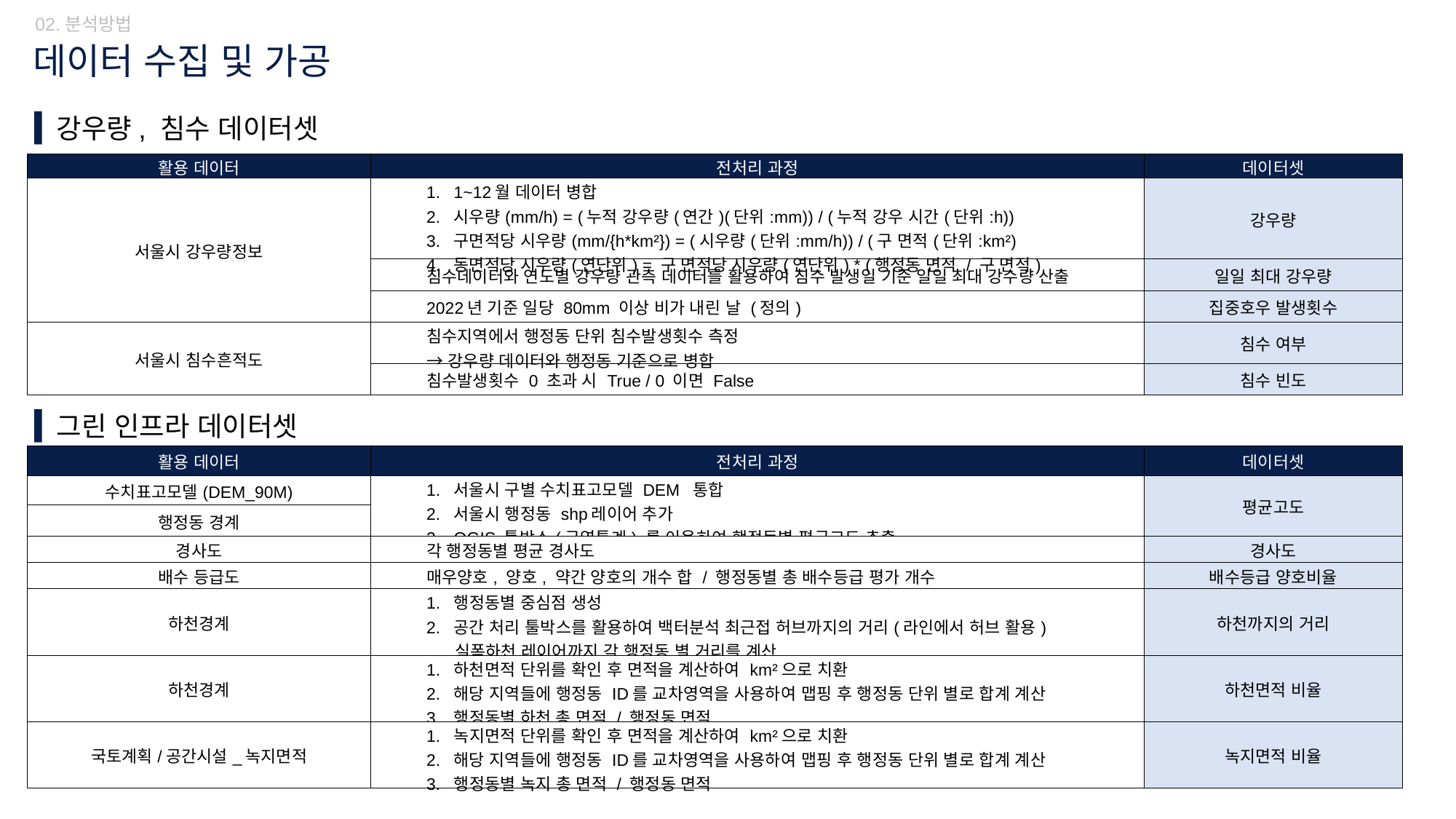

02.분석방법
데이터 수집 및 가공
강우량, 침수 데이터셋

| 활용 데이터 | 전처리 과정 | 데이터셋 |
| --- | --- | --- |
| 서울시 강우량정보 | 1~12월 데이터 병합 시우량(mm/h) = (누적 강우량(연간)(단위:mm)) / (누적 강우 시간(단위:h)) 구면적당 시우량(mm/{h\*km²}) = (시우량(단위:mm/h)) / (구 면적(단위:km²) 동면적당 시우량(연단위) = 구 면적당 시우량(연단위) \* (행정동 면적 / 구 면적) | 강우량 |
|  | 침수데이터와 연도별 강우량 관측 데이터를 활용하여 침수 발생일 기준 일일 최대 강수량 산출 | 일일 최대 강우량 |
|  | 2022년 기준 일당 80mm 이상 비가 내린 날 (정의) | 집중호우 발생횟수 |
| 서울시 침수흔적도 | 침수지역에서 행정동 단위 침수발생횟수 측정 → 강우량 데이터와 행정동 기준으로 병합 | 침수 여부 |
| 서울시 침수흔적도 | 침수발생횟수 0 초과 시 True / 0 이면 False | 침수 빈도 |
그린 인프라 데이터셋

| 활용 데이터 | 전처리 과정 | 데이터셋 |
| --- | --- | --- |
| 수치표고모델(DEM\_90M) | 서울시 구별 수치표고모델 DEM 통합 서울시 행정동 shp레이어 추가 QGIS 툴박스(구역통계) 를 이용하여 행정동별 평균고도 추출 | 평균고도 |
| 행정동 경계 |  | 평균고도 |
| 경사도 | 각 행정동별 평균 경사도 | 경사도 |
| 배수 등급도 | 매우양호, 양호, 약간 양호의 개수 합 / 행정동별 총 배수등급 평가 개수 | 배수등급 양호비율 |
| 하천경계 | 행정동별 중심점 생성 공간 처리 툴박스를 활용하여 백터분석 최근접 허브까지의 거리(라인에서 허브 활용) 실폭하천 레이어까지 각 행정동 별 거리를 계산 | 하천까지의 거리 |
| 하천경계 | 하천면적 단위를 확인 후 면적을 계산하여 km²으로 치환 해당 지역들에 행정동 ID를 교차영역을 사용하여 맵핑 후 행정동 단위 별로 합계 계산 행정동별 하천 총 면적 / 행정동 면적 | 하천면적 비율 |
| 국토계획/공간시설\_녹지면적 | 녹지면적 단위를 확인 후 면적을 계산하여 km²으로 치환 해당 지역들에 행정동 ID를 교차영역을 사용하여 맵핑 후 행정동 단위 별로 합계 계산 행정동별 녹지 총 면적 / 행정동 면적 | 녹지면적 비율 |